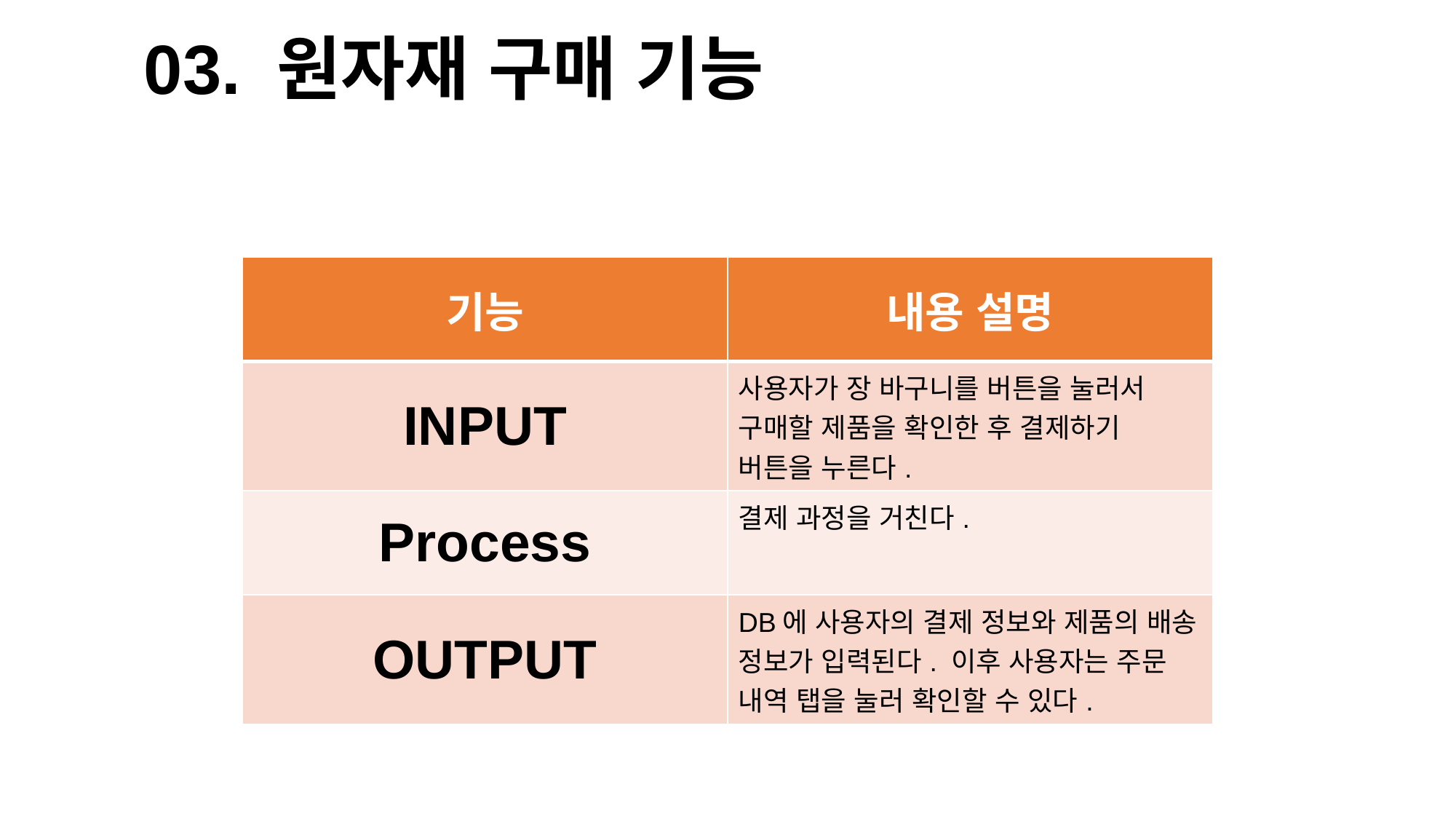

# 03. 원자재 구매 기능
| 기능 | 내용 설명 |
| --- | --- |
| INPUT | 사용자가 장 바구니를 버튼을 눌러서 구매할 제품을 확인한 후 결제하기 버튼을 누른다. |
| Process | 결제 과정을 거친다. |
| OUTPUT | DB에 사용자의 결제 정보와 제품의 배송 정보가 입력된다. 이후 사용자는 주문 내역 탭을 눌러 확인할 수 있다. |